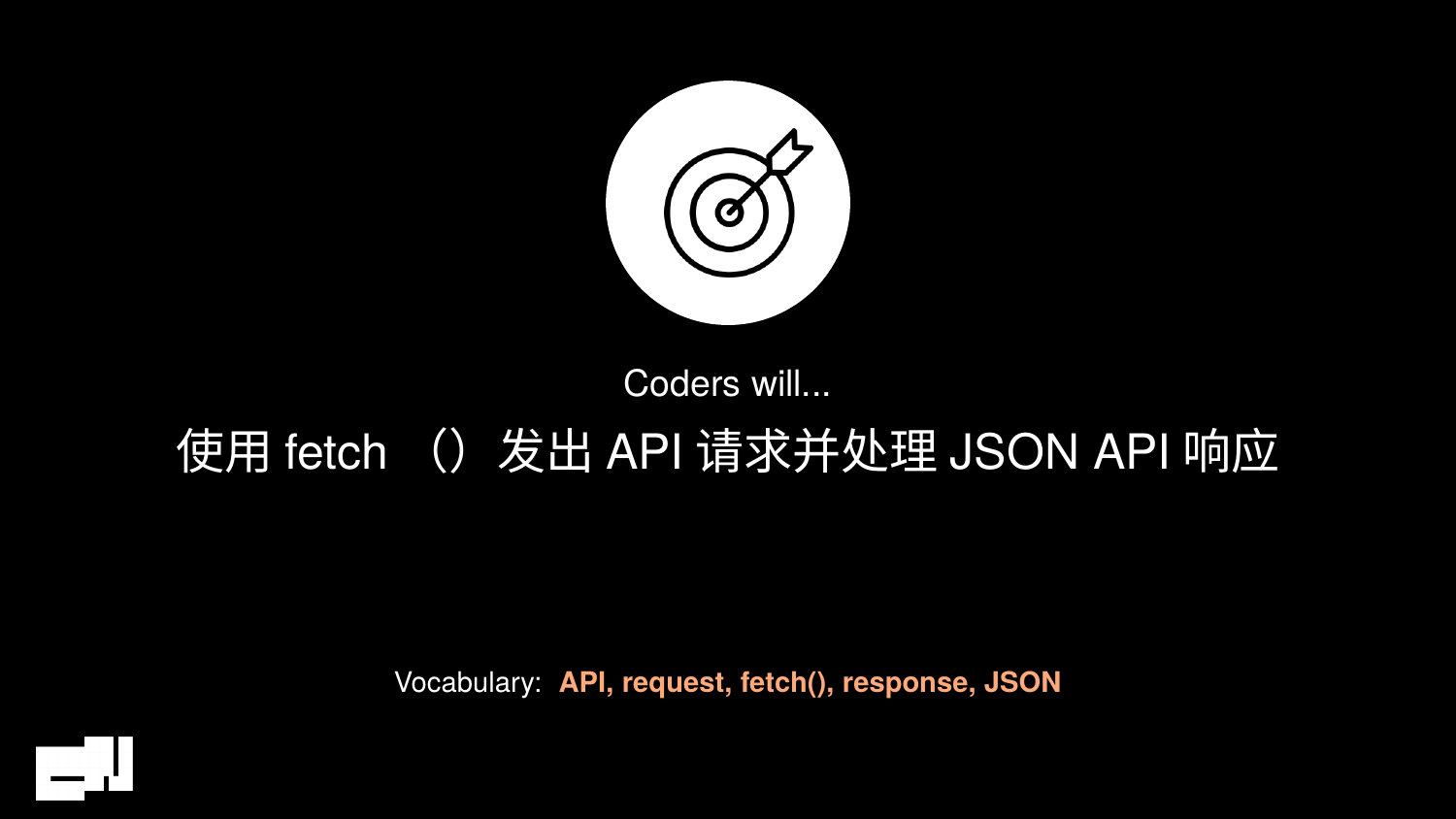

# 使用fetch（）发出API请求并处理JSON API响应
Vocabulary:  API, request, fetch(), response, JSON